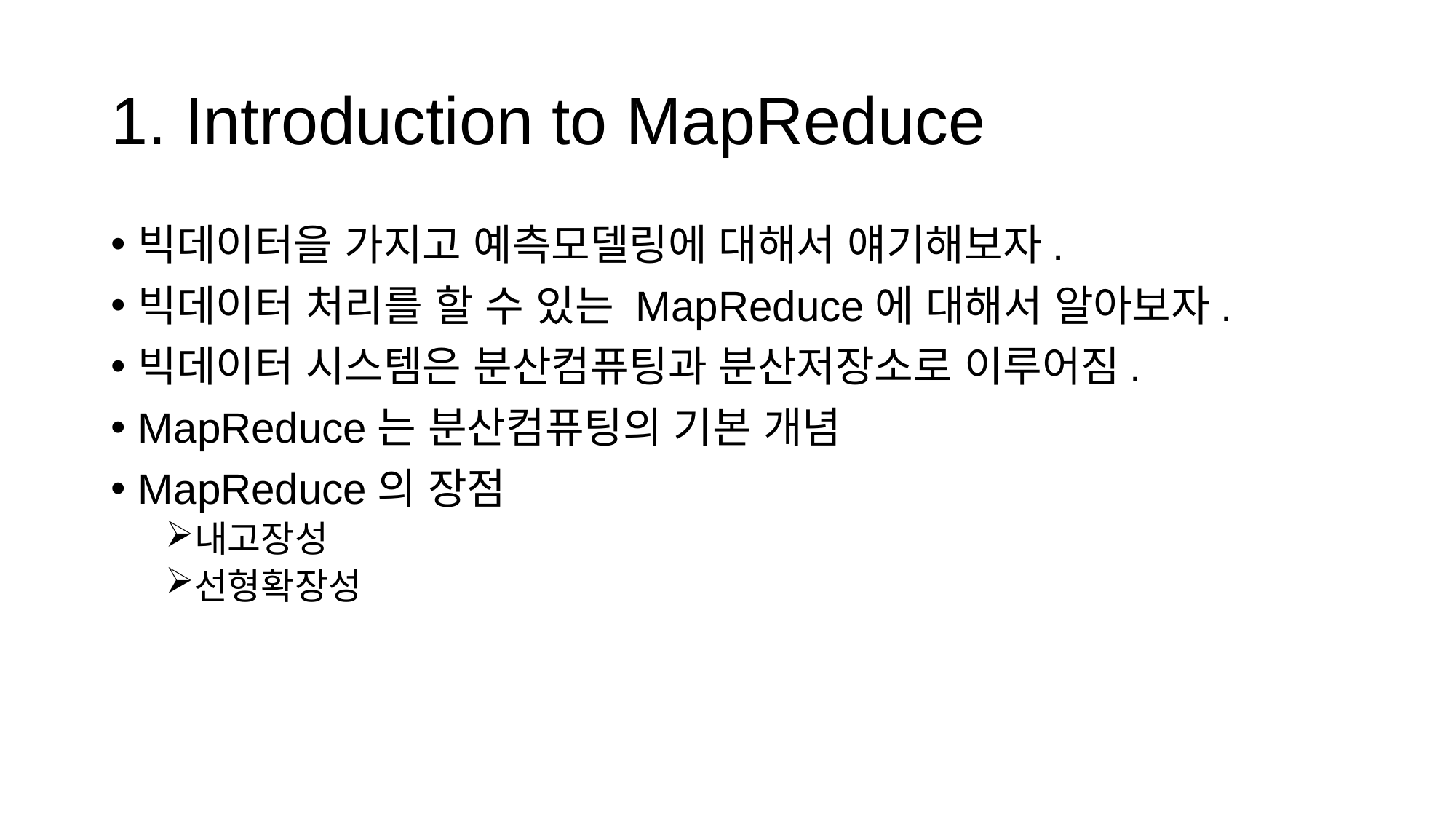

# 1. Introduction to MapReduce
빅데이터을 가지고 예측모델링에 대해서 얘기해보자.
빅데이터 처리를 할 수 있는 MapReduce에 대해서 알아보자.
빅데이터 시스템은 분산컴퓨팅과 분산저장소로 이루어짐.
MapReduce는 분산컴퓨팅의 기본 개념
MapReduce의 장점
내고장성
선형확장성